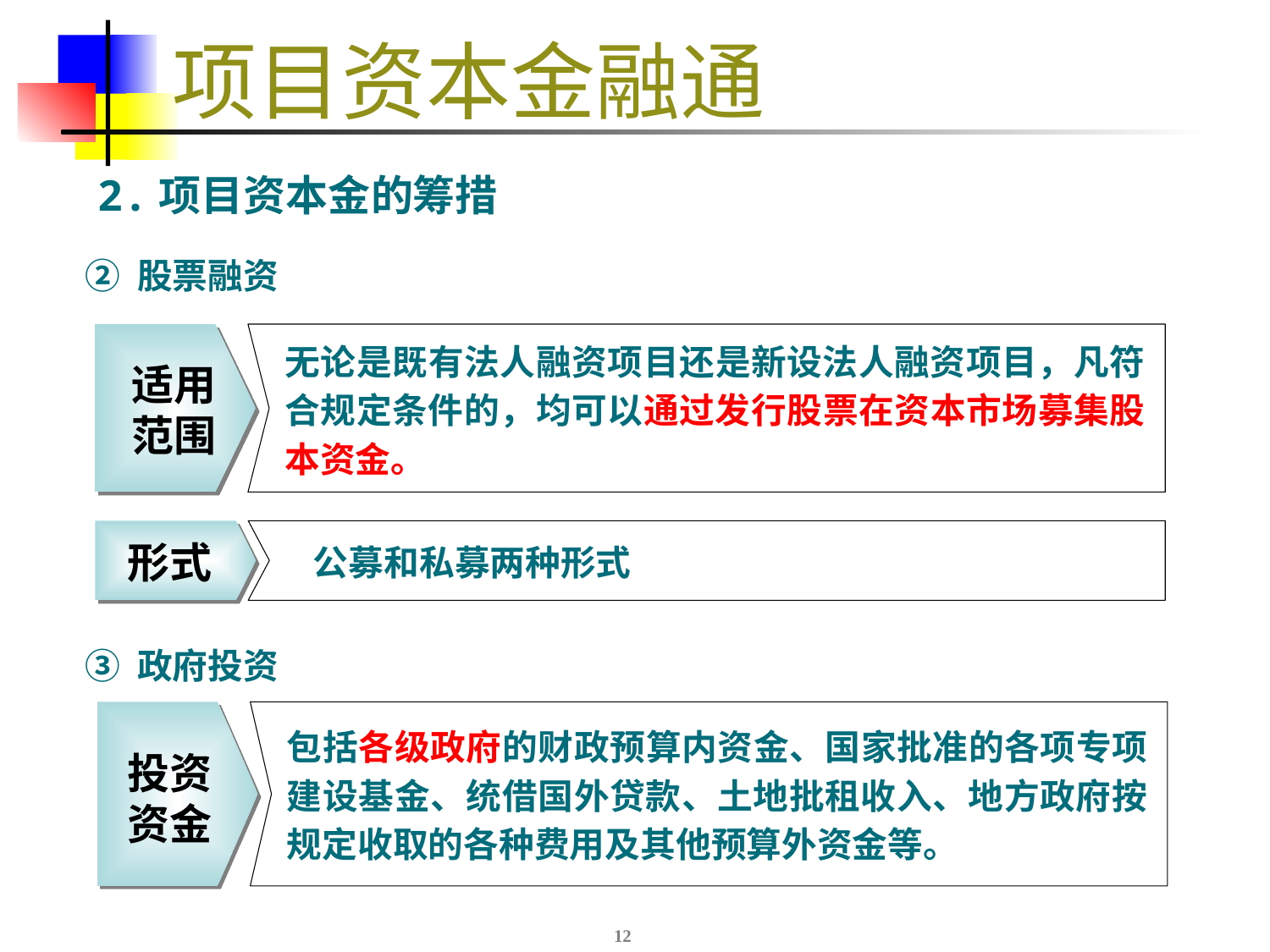

# 项目资本金融通
2.项目资本金的筹措
 ② 股票融资

无论是既有法人融资项目还是新设法人融资项目，凡符合规定条件的，均可以通过发行股票在资本市场募集股本资金。
适用范围

形式
公募和私募两种形式
 ③ 政府投资

包括各级政府的财政预算内资金、国家批准的各项专项建设基金、统借国外贷款、土地批租收入、地方政府按规定收取的各种费用及其他预算外资金等。
投资资金
12